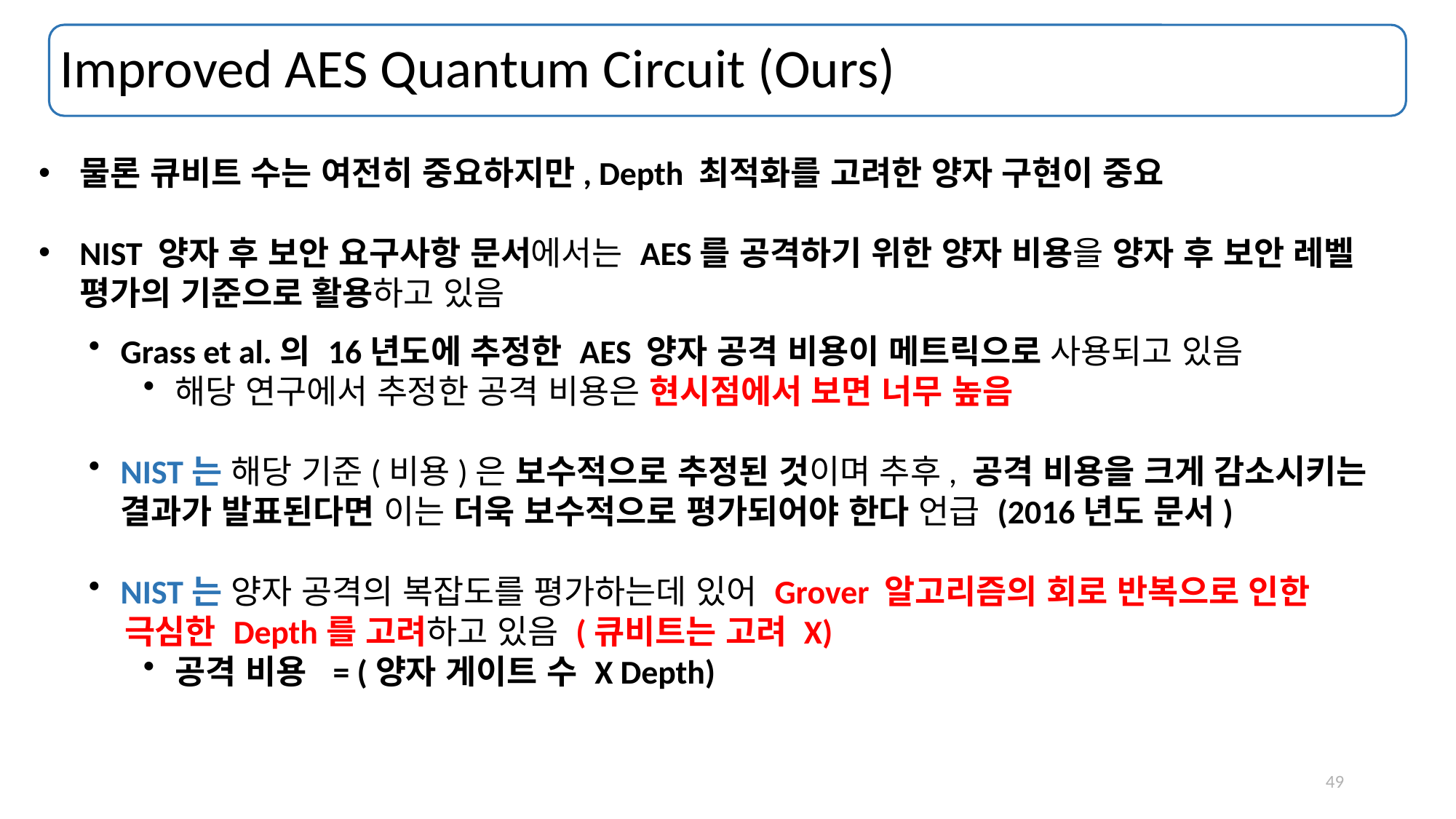

# Improved AES Quantum Circuit (Ours)
물론 큐비트 수는 여전히 중요하지만, Depth 최적화를 고려한 양자 구현이 중요

NIST 양자 후 보안 요구사항 문서에서는 AES를 공격하기 위한 양자 비용을 양자 후 보안 레벨 평가의 기준으로 활용하고 있음

Grass et al.의 16년도에 추정한 AES 양자 공격 비용이 메트릭으로 사용되고 있음
해당 연구에서 추정한 공격 비용은 현시점에서 보면 너무 높음

NIST는 해당 기준(비용)은 보수적으로 추정된 것이며 추후, 공격 비용을 크게 감소시키는 결과가 발표된다면 이는 더욱 보수적으로 평가되어야 한다 언급 (2016년도 문서)

NIST는 양자 공격의 복잡도를 평가하는데 있어 Grover 알고리즘의 회로 반복으로 인한
   극심한 Depth를 고려하고 있음 (큐비트는 고려 X)
공격 비용  = (양자 게이트 수 X Depth)
49